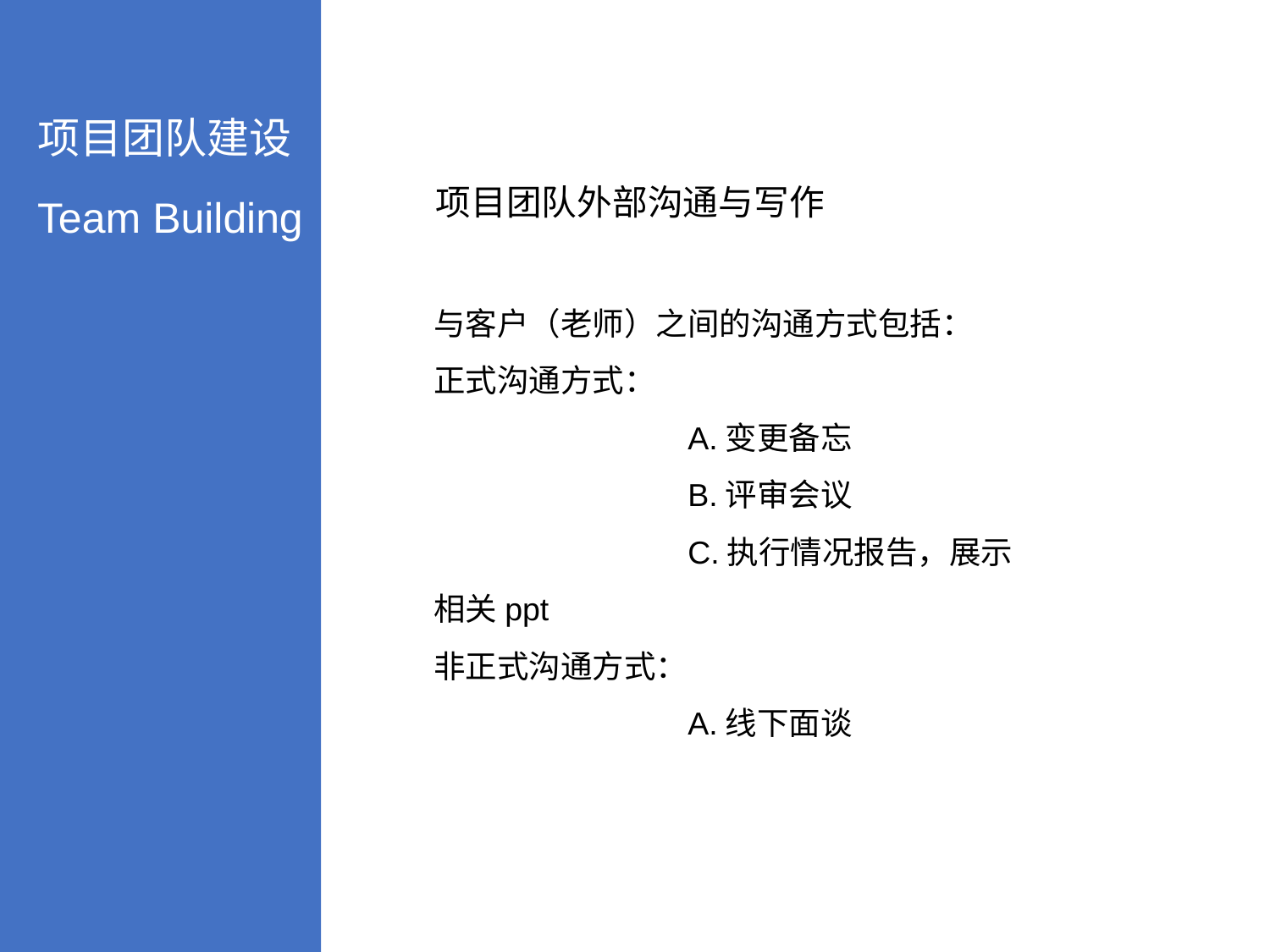

项目团队建设
Team Building
项目团队外部沟通与写作
与客户（老师）之间的沟通方式包括：
正式沟通方式：
		A.变更备忘
		B.评审会议
		C.执行情况报告，展示相关ppt
非正式沟通方式：
		A.线下面谈